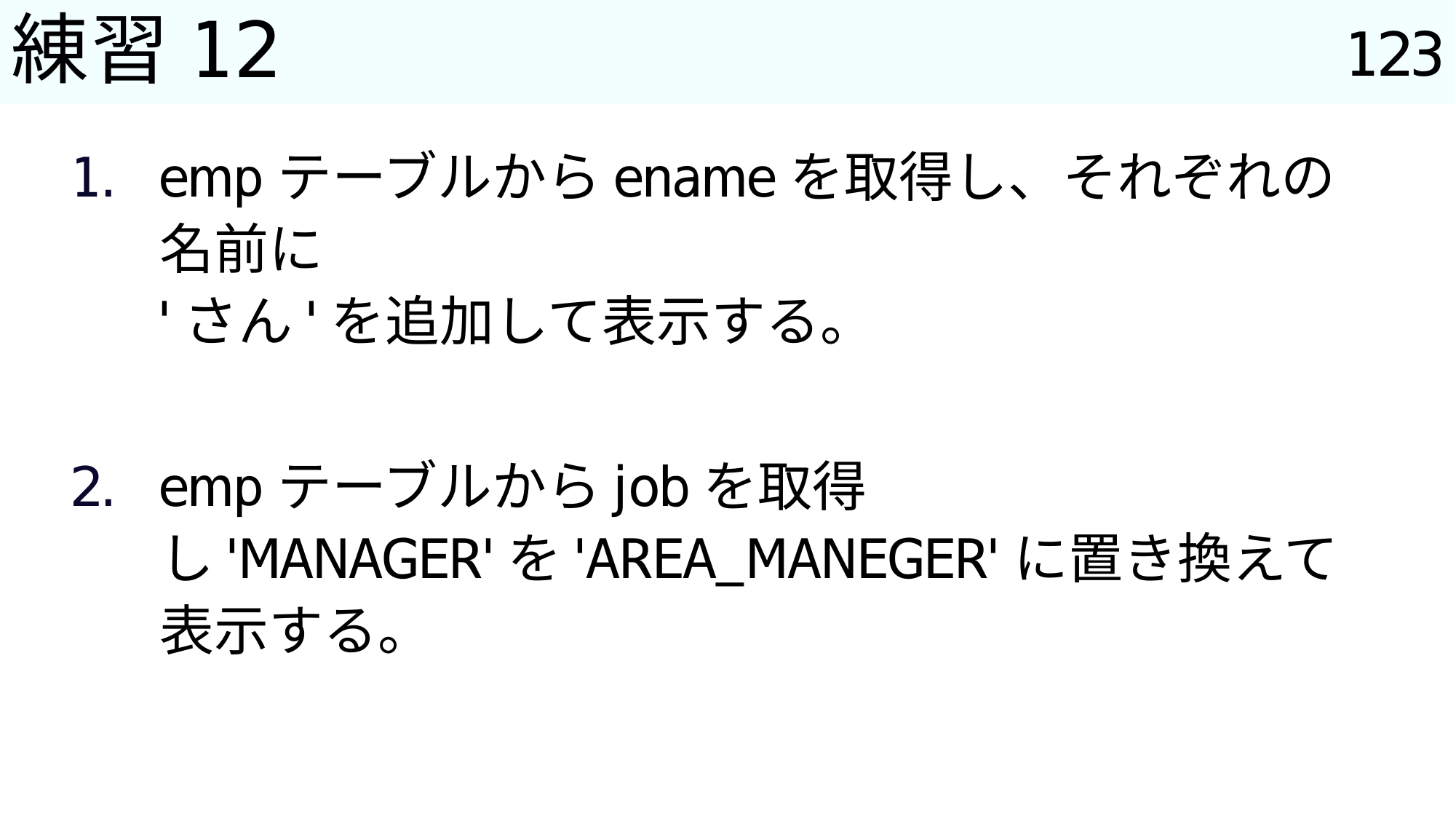

123
# 練習12
empテーブルからenameを取得し、それぞれの名前に
'さん'を追加して表示する。

empテーブルからjobを取得し'MANAGER'を'AREA_MANEGER'に置き換えて表示する。